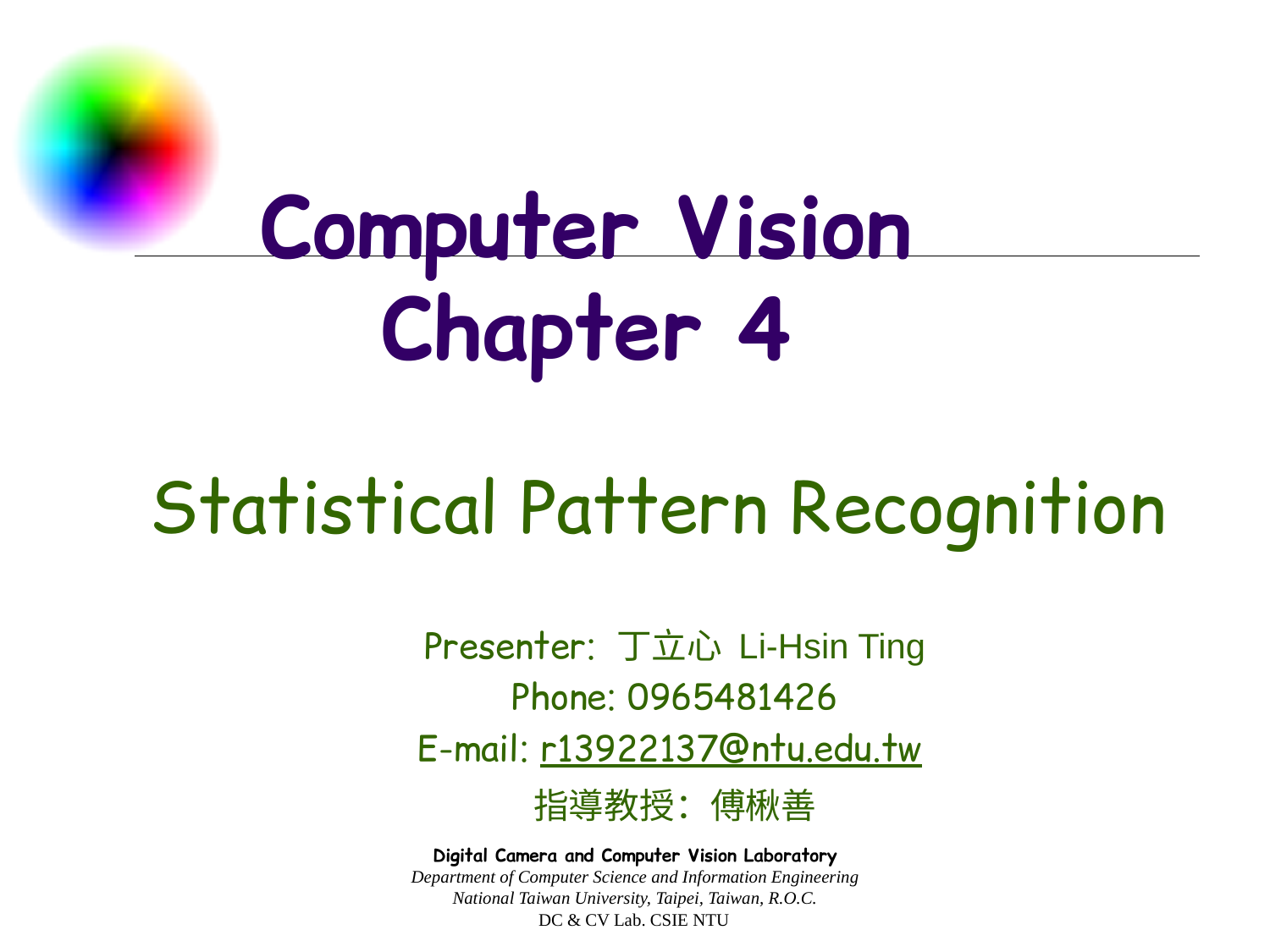

Computer Vision
Chapter 4
Statistical Pattern Recognition
Presenter: 丁立心 Li-Hsin Ting
Phone: 0965481426
E-mail: r13922137@ntu.edu.tw
指導教授：傅楸善

Digital Camera and Computer Vision Laboratory
Department of Computer Science and Information Engineering
National Taiwan University, Taipei, Taiwan, R.O.C.
DC & CV Lab. CSIE NTU